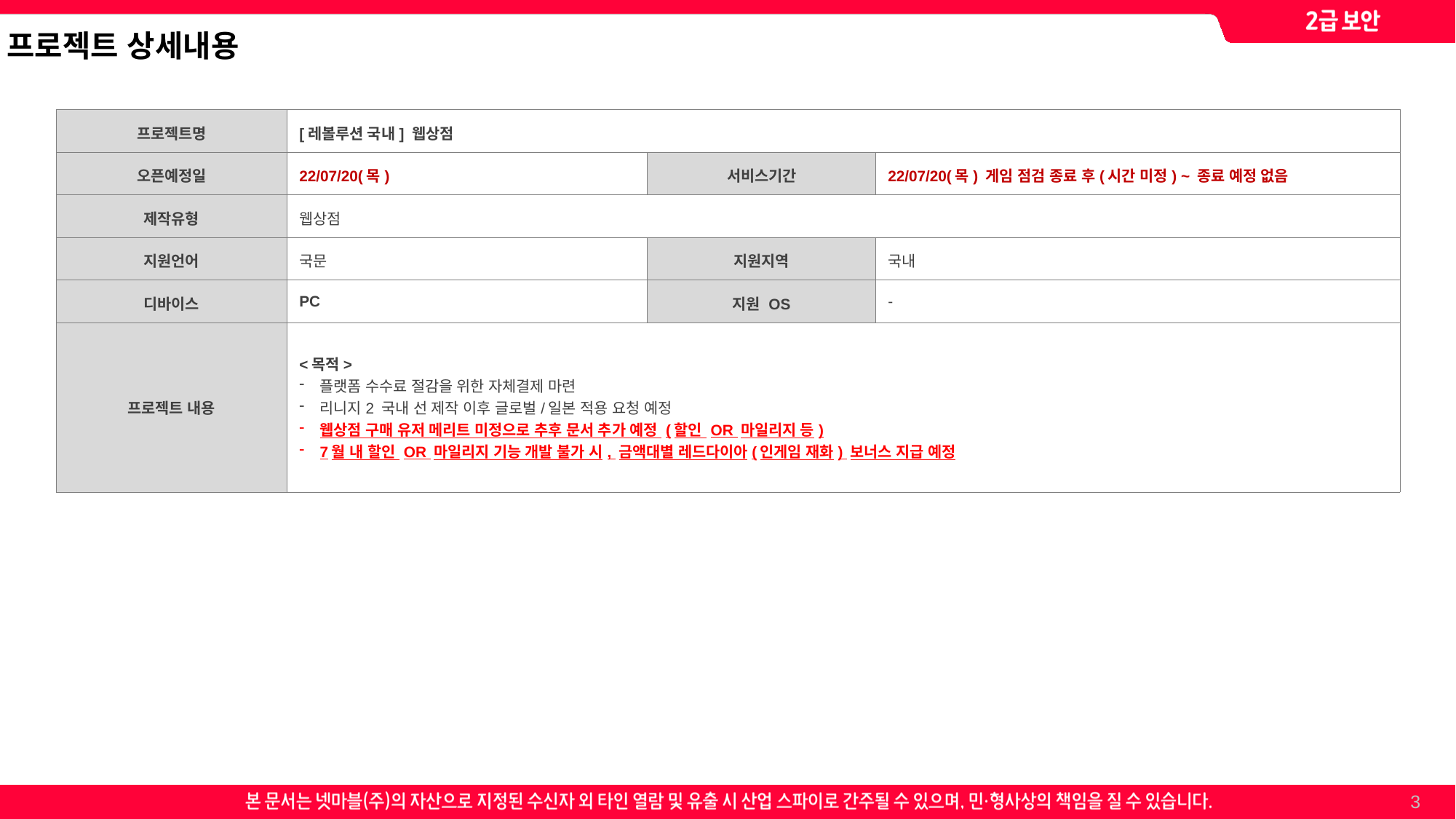

프로젝트 상세내용
| 프로젝트명 | [레볼루션 국내] 웹상점 |  |  |
| --- | --- | --- | --- |
| 오픈예정일 | 22/07/20(목) | 서비스기간 | 22/07/20(목) 게임 점검 종료 후(시간 미정) ~ 종료 예정 없음 |
| 제작유형 | 웹상점 |  |  |
| 지원언어 | 국문 | 지원지역 | 국내 |
| 디바이스 | PC | 지원 OS | - |
| 프로젝트 내용 | <목적> 플랫폼 수수료 절감을 위한 자체결제 마련 리니지2 국내 선 제작 이후 글로벌/일본 적용 요청 예정 웹상점 구매 유저 메리트 미정으로 추후 문서 추가 예정 (할인 OR 마일리지 등) 7월 내 할인 OR 마일리지 기능 개발 불가 시, 금액대별 레드다이아(인게임 재화) 보너스 지급 예정 |  |  |
3